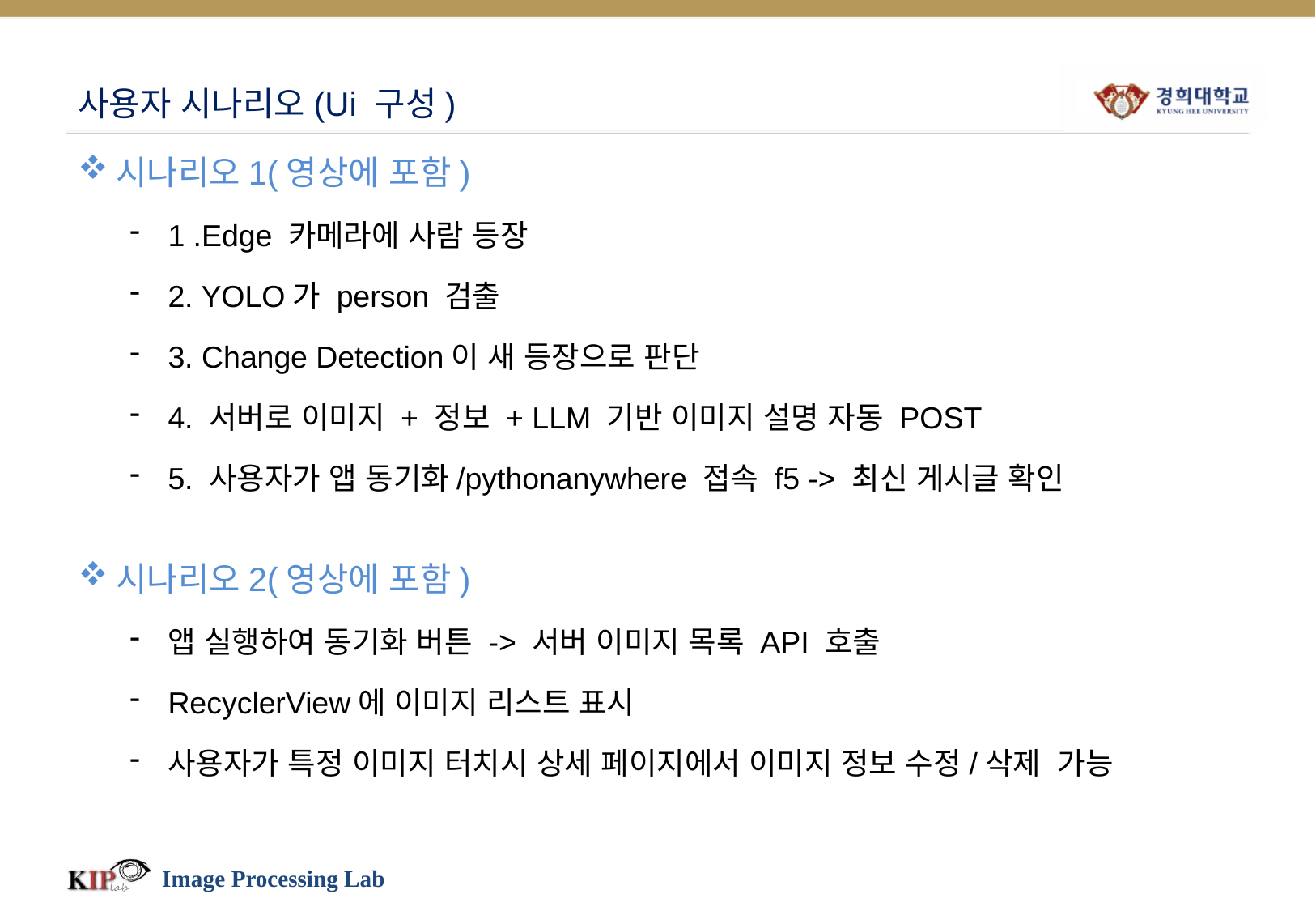

# 사용자 시나리오(Ui 구성)
시나리오1(영상에 포함)
1 .Edge 카메라에 사람 등장
2. YOLO가 person 검출
3. Change Detection이 새 등장으로 판단
4. 서버로 이미지 + 정보 + LLM 기반 이미지 설명 자동 POST
5. 사용자가 앱 동기화/pythonanywhere 접속 f5 -> 최신 게시글 확인

시나리오2(영상에 포함)
앱 실행하여 동기화 버튼 -> 서버 이미지 목록 API 호출
RecyclerView에 이미지 리스트 표시
사용자가 특정 이미지 터치시 상세 페이지에서 이미지 정보 수정/삭제  가능

Image Processing Lab